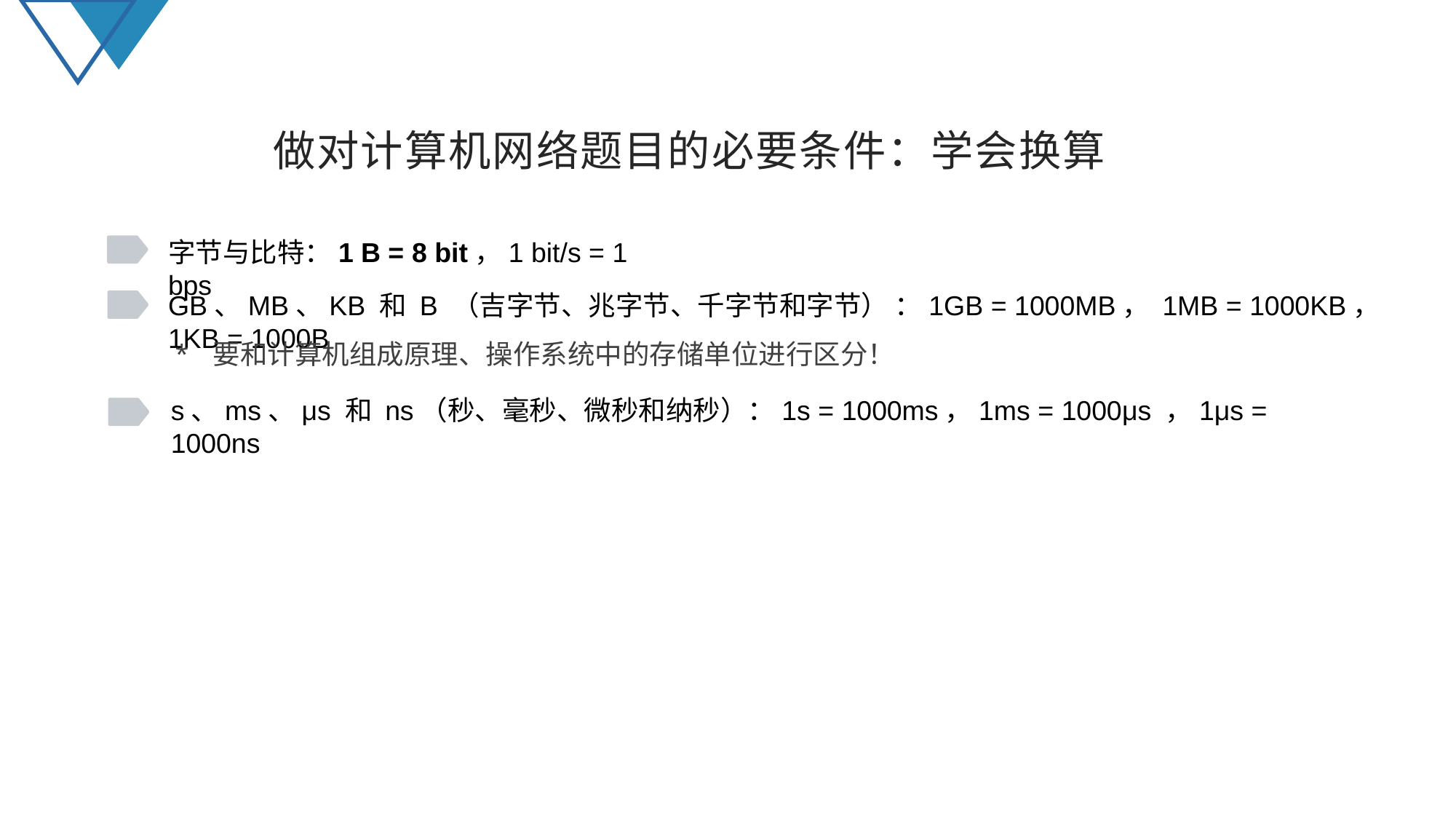

做对计算机网络题目的必要条件：学会换算
字节与比特：1 B = 8 bit，1 bit/s = 1 bps

GB、MB、KB 和 B （吉字节、兆字节、千字节和字节） ：1GB = 1000MB， 1MB = 1000KB， 1KB = 1000B

* 要和计算机组成原理、操作系统中的存储单位进行区分！
s、ms、μs 和 ns（秒、毫秒、微秒和纳秒）：1s = 1000ms，1ms = 1000μs ，1μs = 1000ns